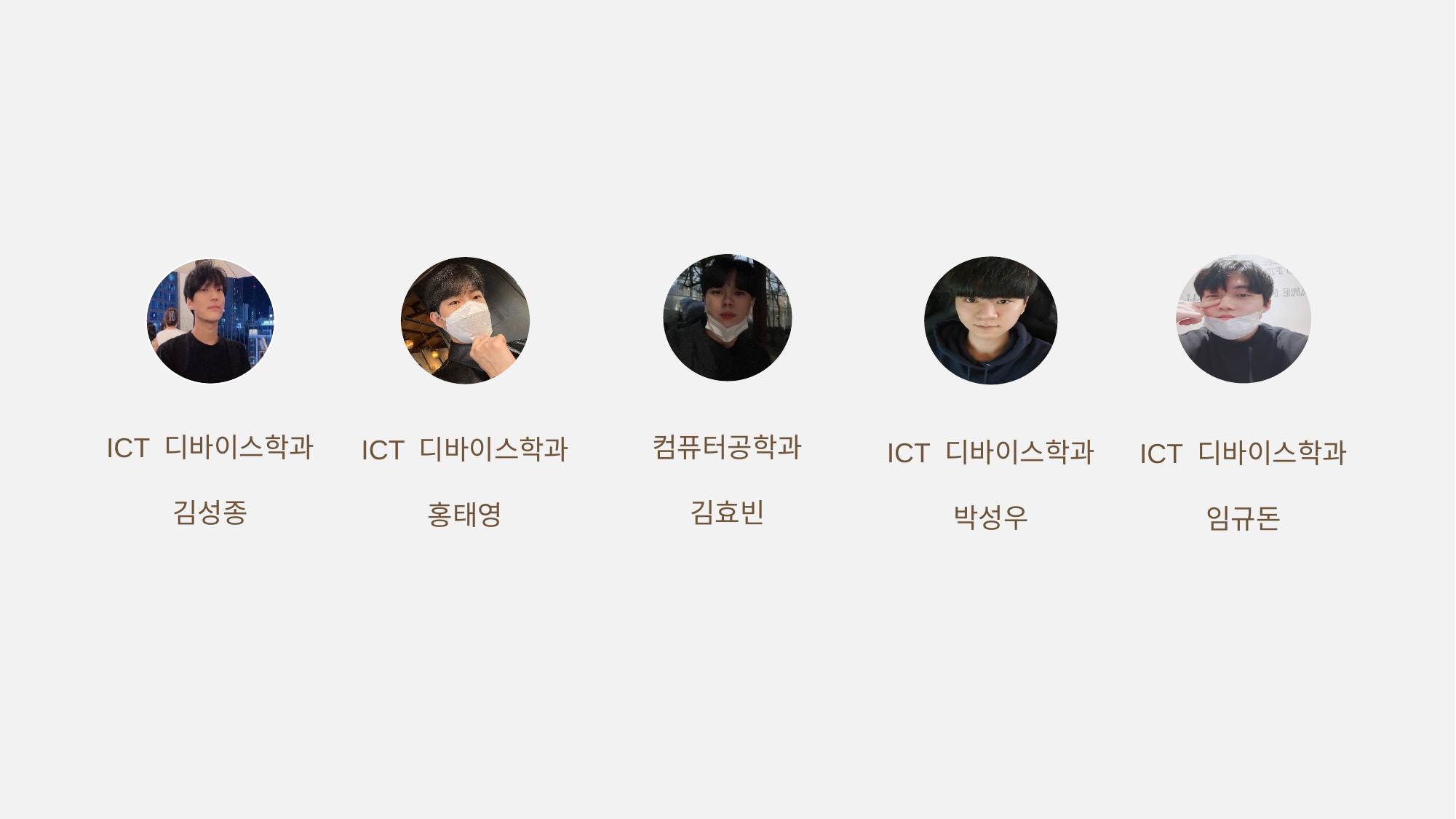

2020.01.01
ICT 디바이스학과

김성종
ICT 디바이스학과

임규돈
ICT 디바이스학과

홍태영
컴퓨터공학과

김효빈
ICT 디바이스학과

박성우